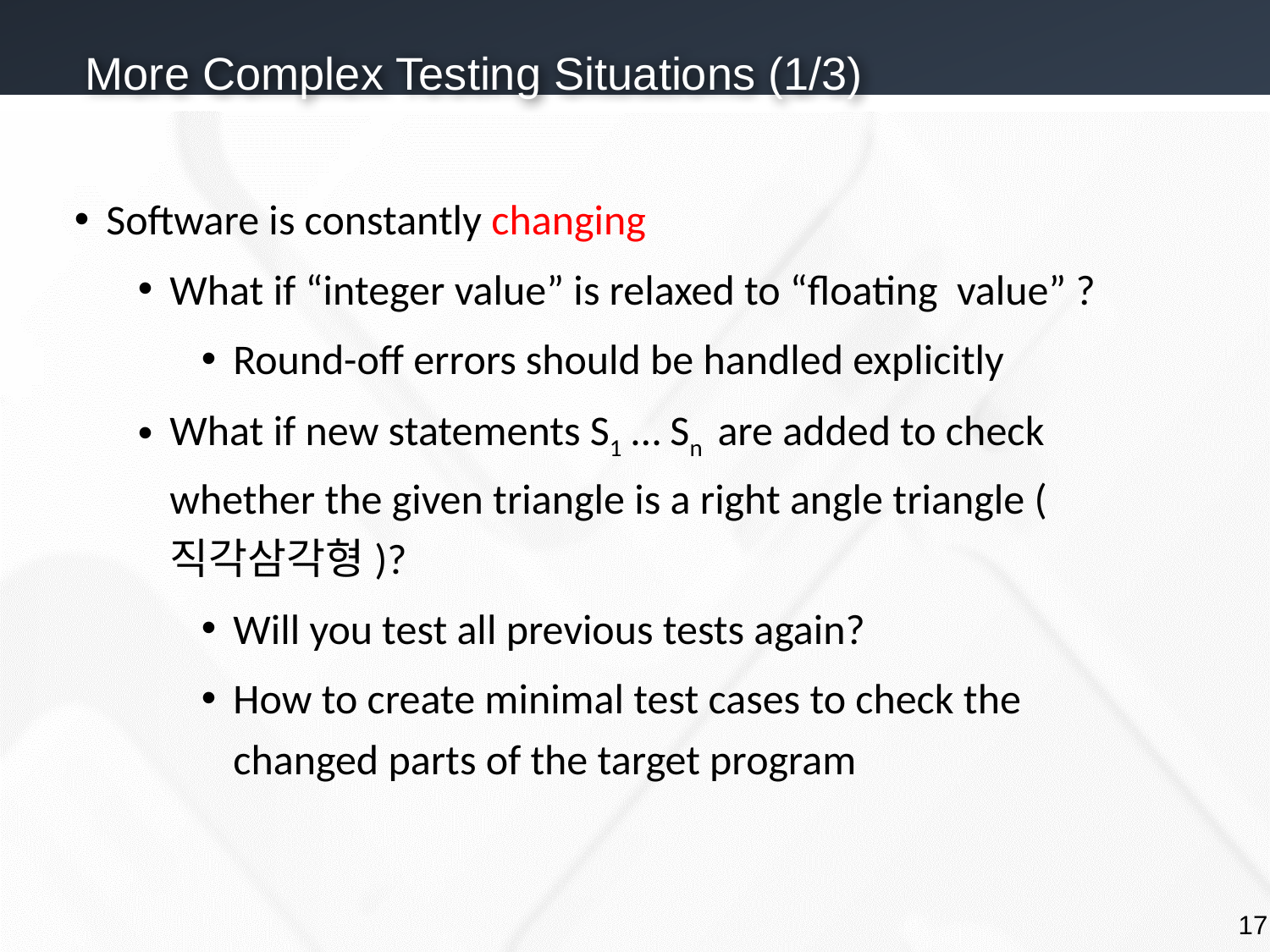

# More Complex Testing Situations (1/3)
Software is constantly changing
What if “integer value” is relaxed to “floating  value” ?
Round-off errors should be handled explicitly
What if new statements S1 … Sn  are added to check whether the given triangle is a right angle triangle (직각삼각형)?
Will you test all previous tests again?
How to create minimal test cases to check the changed parts of the target program